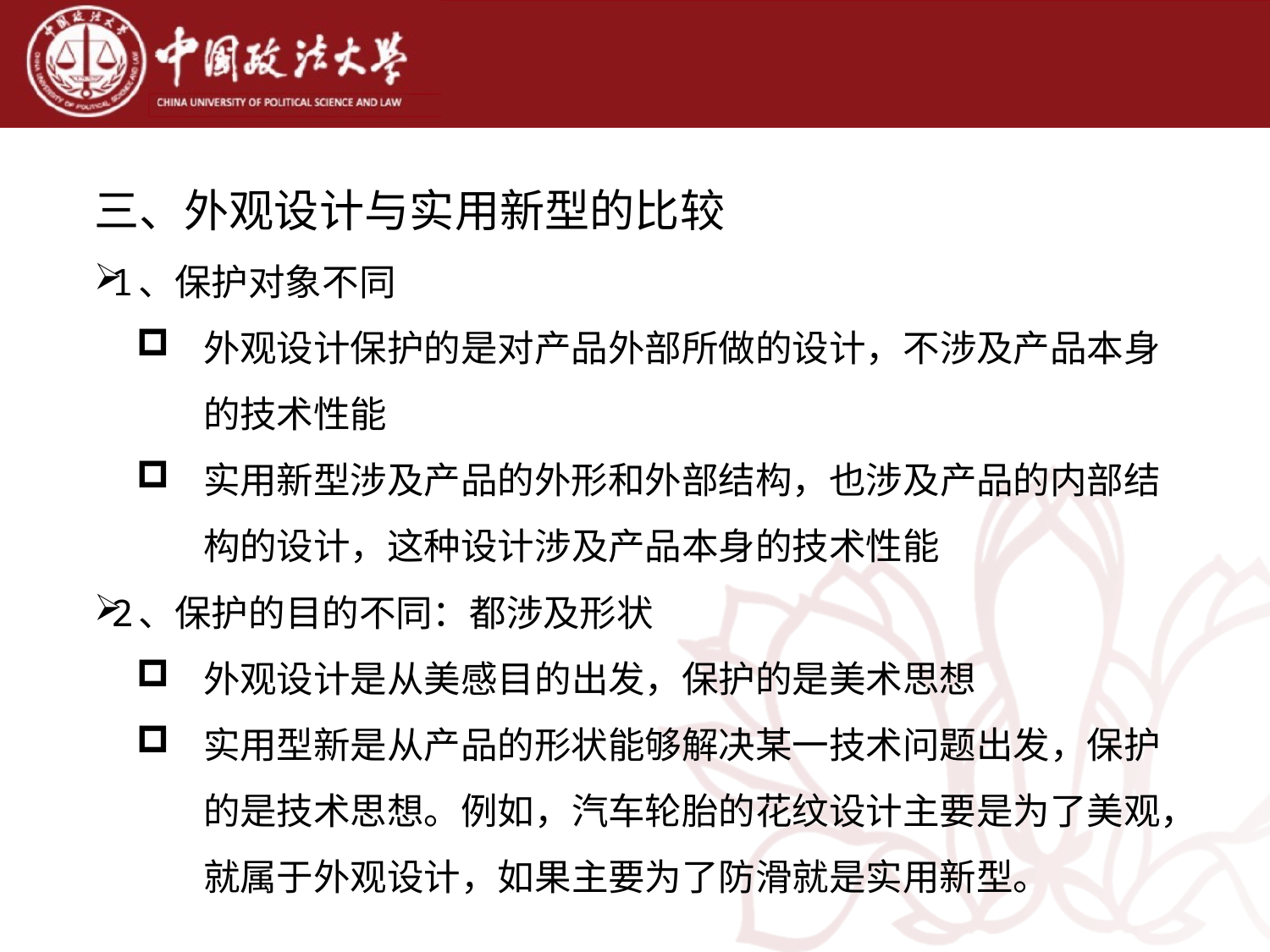

三、外观设计与实用新型的比较
1、保护对象不同
外观设计保护的是对产品外部所做的设计，不涉及产品本身的技术性能
实用新型涉及产品的外形和外部结构，也涉及产品的内部结构的设计，这种设计涉及产品本身的技术性能
2、保护的目的不同：都涉及形状
外观设计是从美感目的出发，保护的是美术思想
实用型新是从产品的形状能够解决某一技术问题出发，保护的是技术思想。例如，汽车轮胎的花纹设计主要是为了美观，就属于外观设计，如果主要为了防滑就是实用新型。